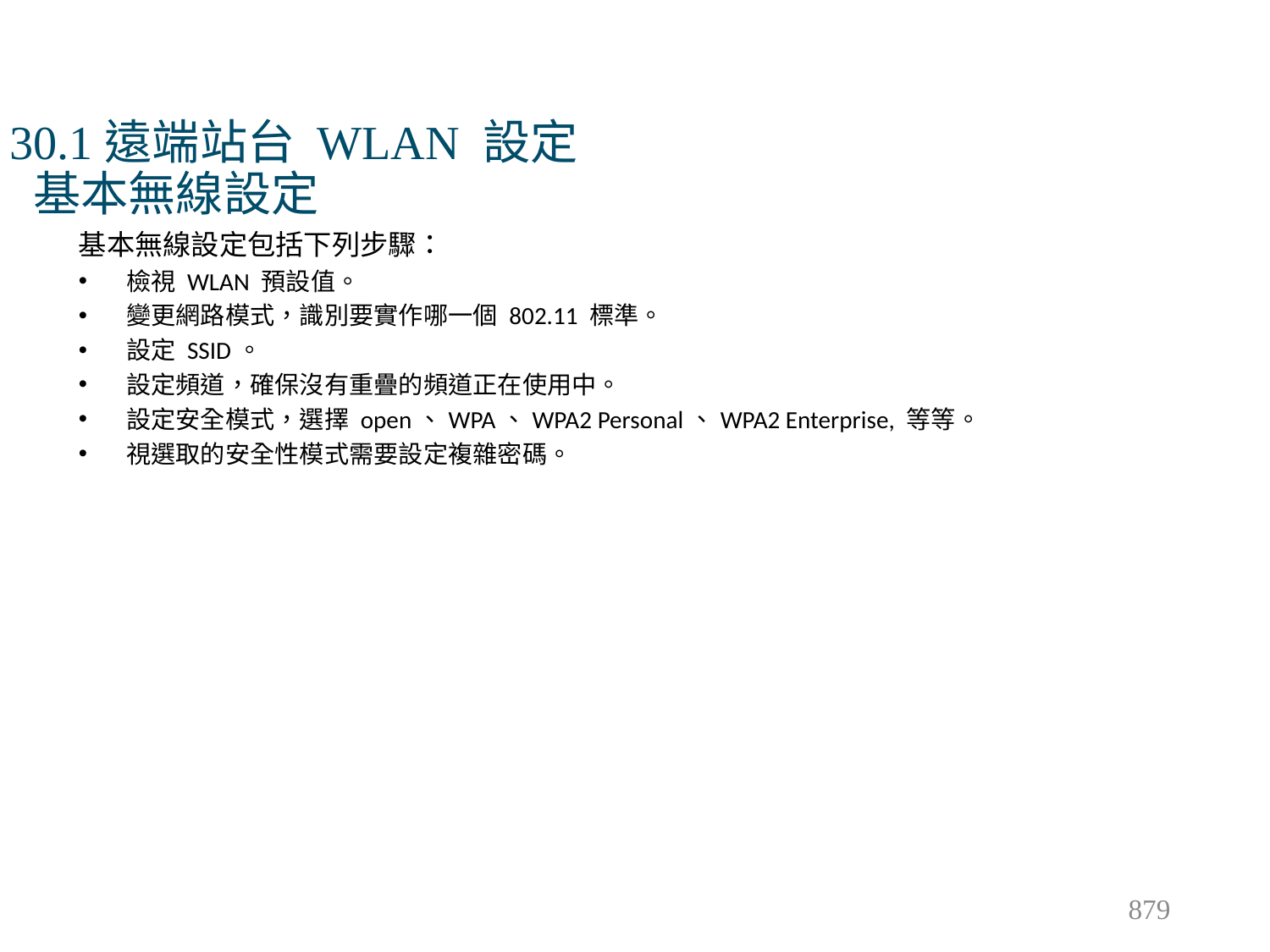

# 30.1遠端站台 WLAN 設定 基本無線設定
基本無線設定包括下列步驟：
檢視 WLAN 預設值。
變更網路模式，識別要實作哪一個 802.11 標準。
設定 SSID。
設定頻道，確保沒有重疊的頻道正在使用中。
設定安全模式，選擇 open、WPA、WPA2 Personal、WPA2 Enterprise, 等等。
視選取的安全性模式需要設定複雜密碼。

879